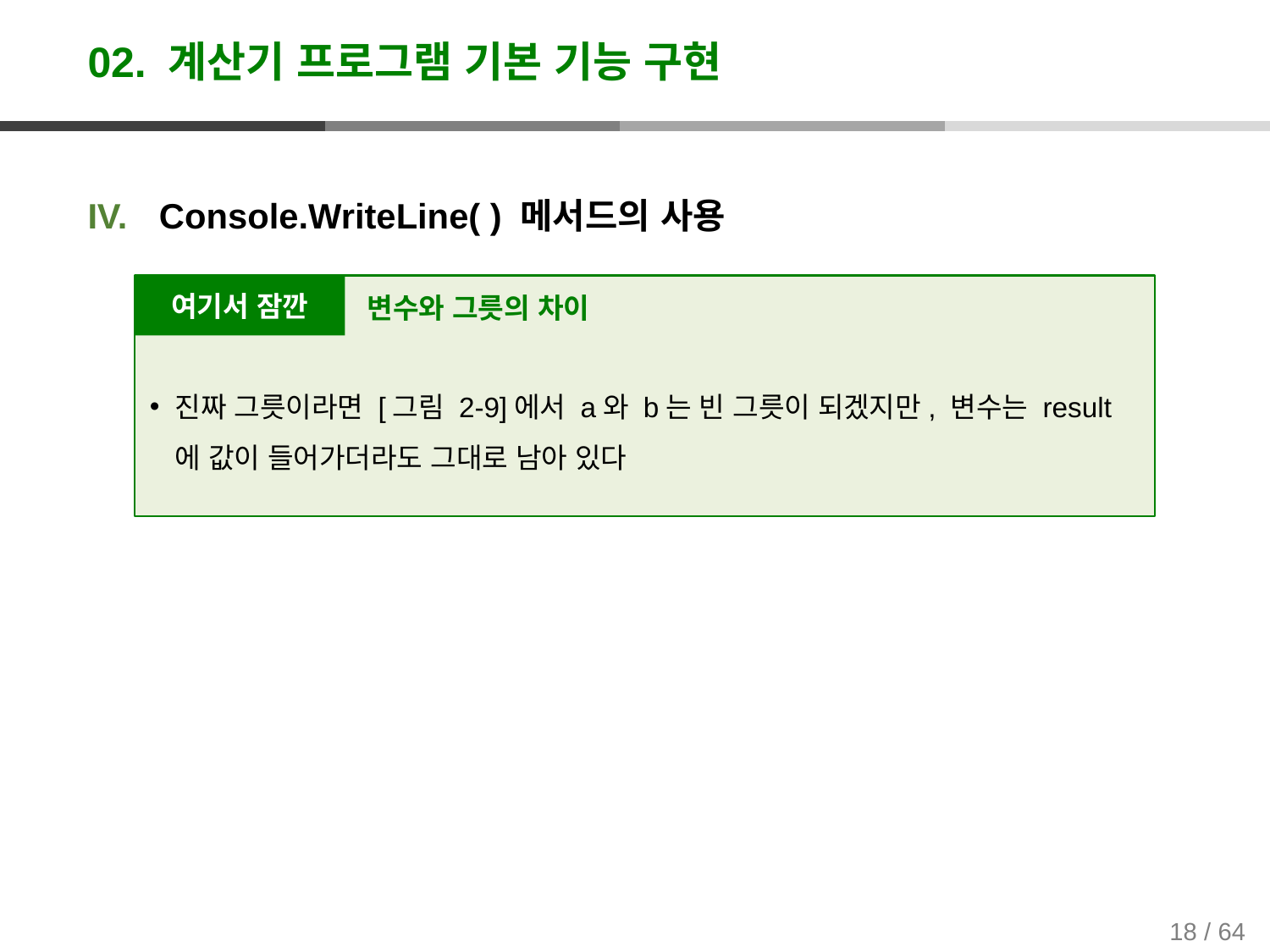

# 02. 계산기 프로그램 기본 기능 구현
Console.WriteLine( ) 메서드의 사용

진짜 그릇이라면 [그림 2-9]에서 a와 b는 빈 그릇이 되겠지만, 변수는 result에 값이 들어가더라도 그대로 남아 있다
여기서 잠깐

변수와 그릇의 차이